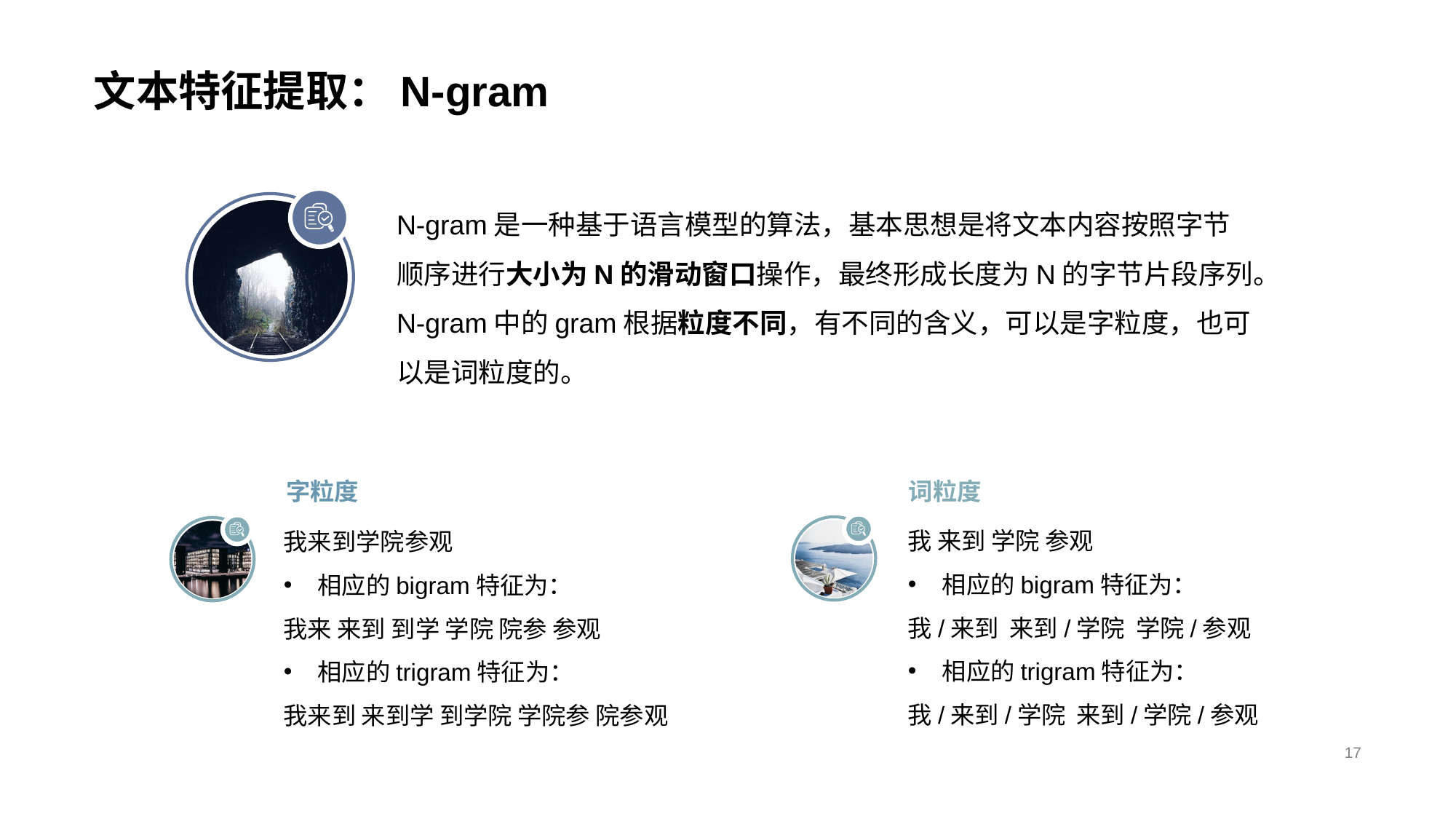

# 文本特征提取：N-gram
N-gram是一种基于语言模型的算法，基本思想是将文本内容按照字节顺序进行大小为N的滑动窗口操作，最终形成长度为N的字节片段序列。
N-gram中的gram根据粒度不同，有不同的含义，可以是字粒度，也可以是词粒度的。

字粒度
我来到学院参观
相应的bigram特征为：
我来 来到 到学 学院 院参 参观
相应的trigram特征为：
我来到 来到学 到学院 学院参 院参观

词粒度
我 来到 学院 参观
相应的bigram特征为：
我/来到  来到/学院  学院/参观
相应的trigram特征为：
我/来到/学院  来到/学院/参观

17